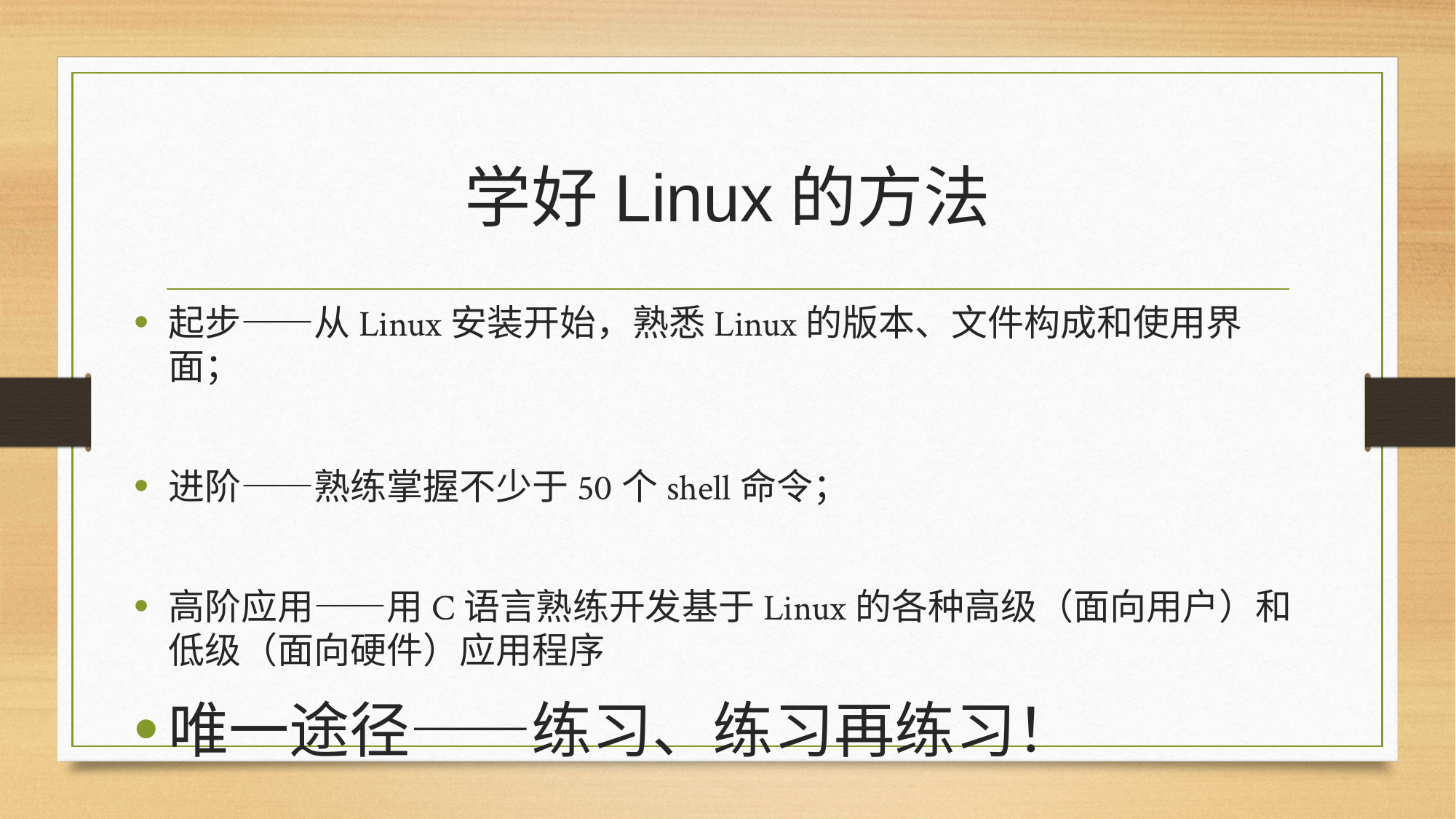

# 学好Linux的方法
起步——从Linux安装开始，熟悉Linux的版本、文件构成和使用界面；

进阶——熟练掌握不少于50个shell命令；

高阶应用——用C语言熟练开发基于Linux的各种高级（面向用户）和低级（面向硬件）应用程序
唯一途径——练习、练习再练习！